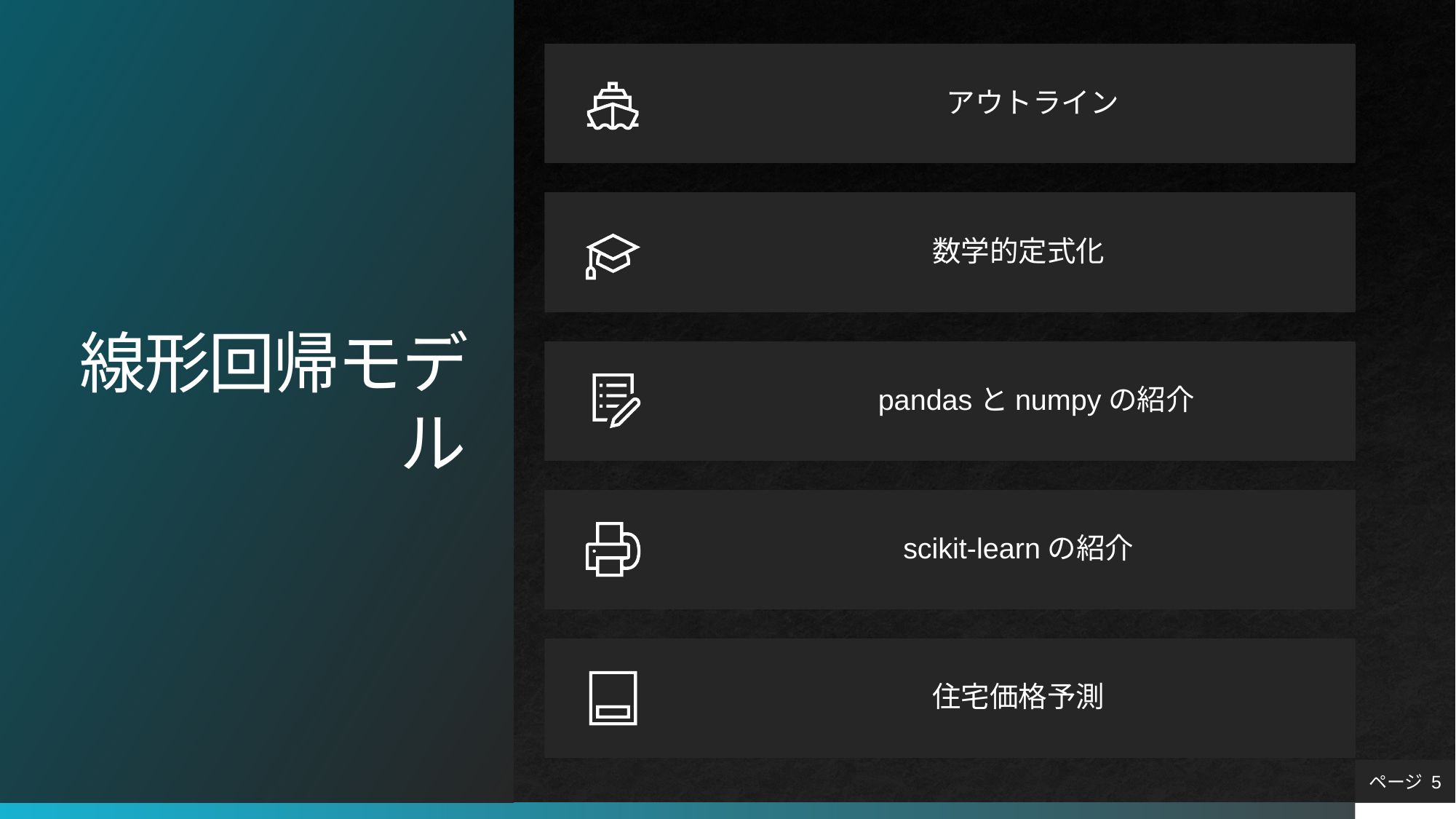

# 線形回帰モデル
　アウトライン
数学的定式化
　pandasとnumpyの紹介
scikit-learnの紹介
住宅価格予測
ページ 5